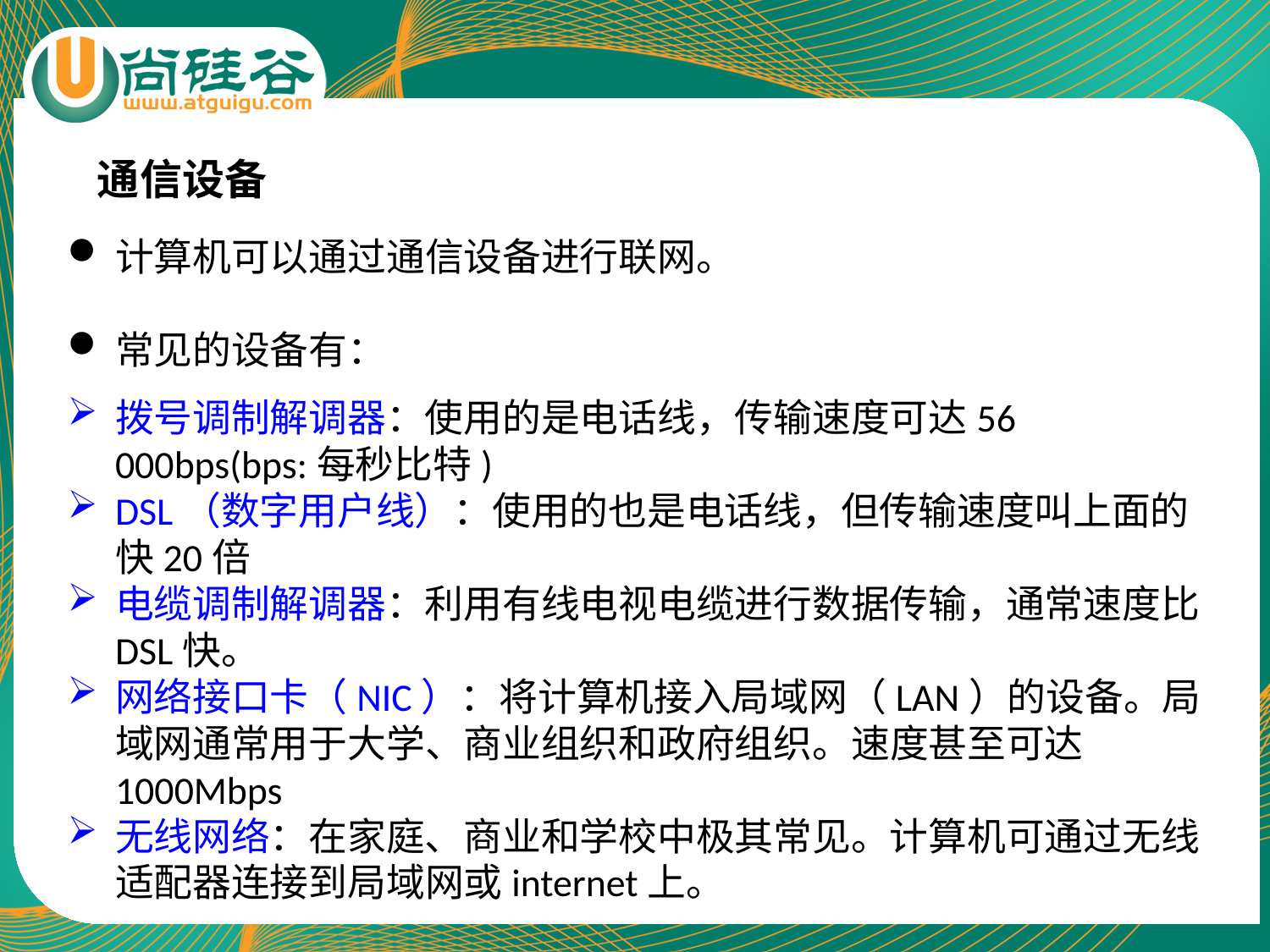

通信设备
计算机可以通过通信设备进行联网。

常见的设备有：
拨号调制解调器：使用的是电话线，传输速度可达56 000bps(bps:每秒比特)
DSL（数字用户线）：使用的也是电话线，但传输速度叫上面的快20倍
电缆调制解调器：利用有线电视电缆进行数据传输，通常速度比DSL快。
网络接口卡（NIC）：将计算机接入局域网（LAN）的设备。局域网通常用于大学、商业组织和政府组织。速度甚至可达1000Mbps
无线网络：在家庭、商业和学校中极其常见。计算机可通过无线适配器连接到局域网或internet上。